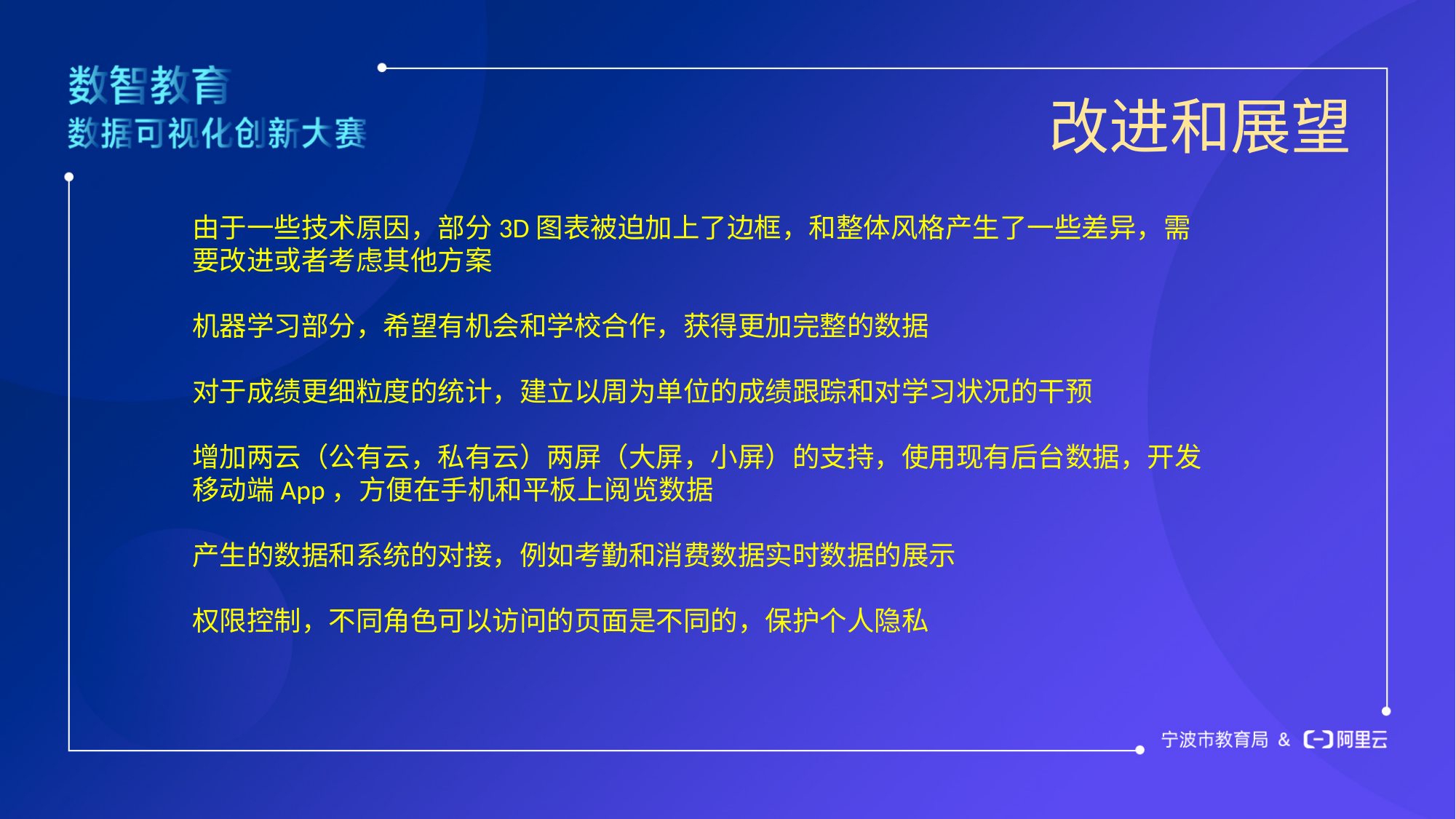

改进和展望
由于一些技术原因，部分3D图表被迫加上了边框，和整体风格产生了一些差异，需要改进或者考虑其他方案

机器学习部分，希望有机会和学校合作，获得更加完整的数据

对于成绩更细粒度的统计，建立以周为单位的成绩跟踪和对学习状况的干预

增加两云（公有云，私有云）两屏（大屏，小屏）的支持，使用现有后台数据，开发移动端App，方便在手机和平板上阅览数据

产生的数据和系统的对接，例如考勤和消费数据实时数据的展示

权限控制，不同角色可以访问的页面是不同的，保护个人隐私